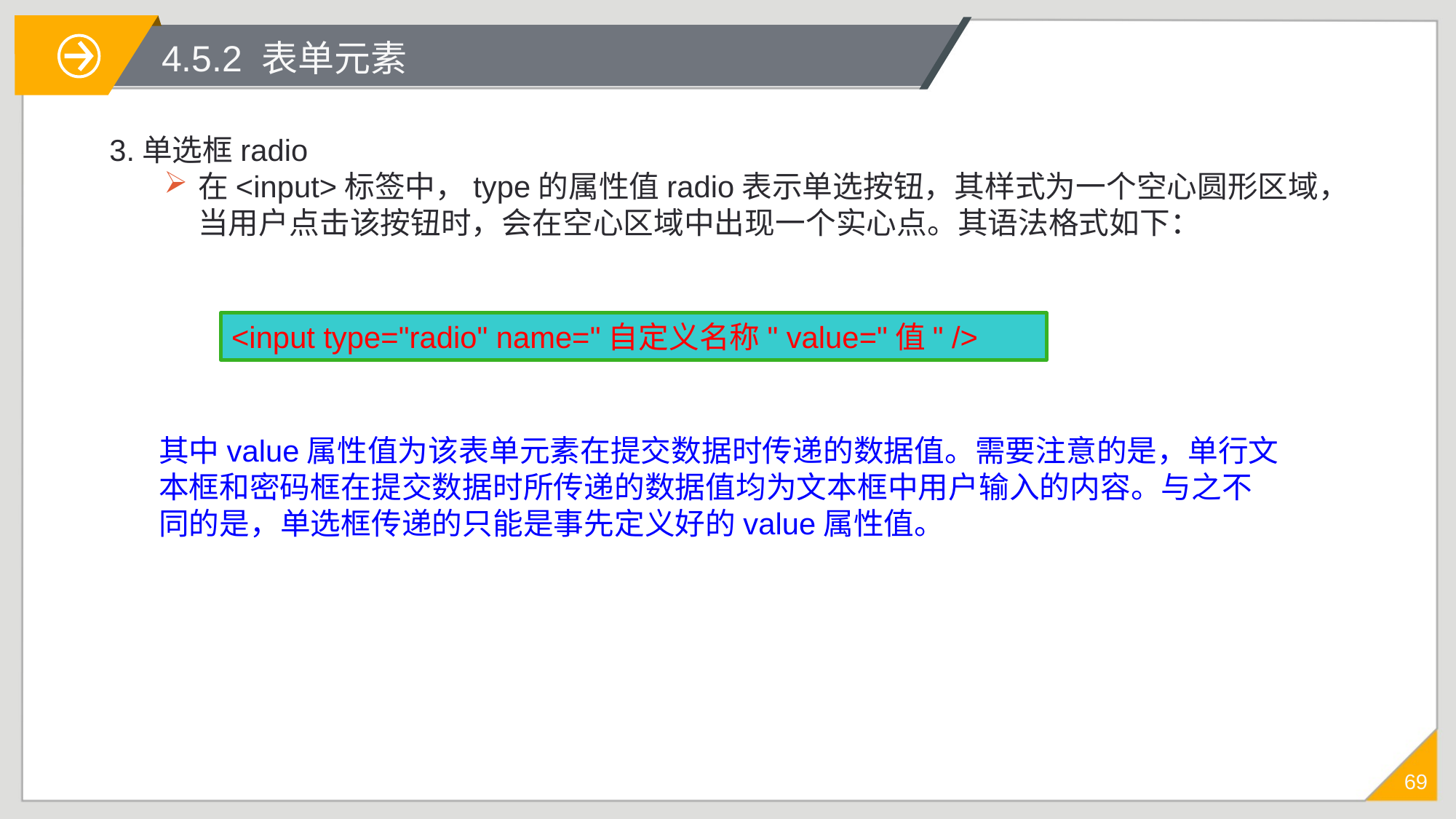

# 4.5.2 表单元素
3.单选框radio
在<input>标签中，type的属性值radio表示单选按钮，其样式为一个空心圆形区域，当用户点击该按钮时，会在空心区域中出现一个实心点。其语法格式如下：

<input type="radio" name="自定义名称" value="值" />
其中value属性值为该表单元素在提交数据时传递的数据值。需要注意的是，单行文本框和密码框在提交数据时所传递的数据值均为文本框中用户输入的内容。与之不同的是，单选框传递的只能是事先定义好的value属性值。